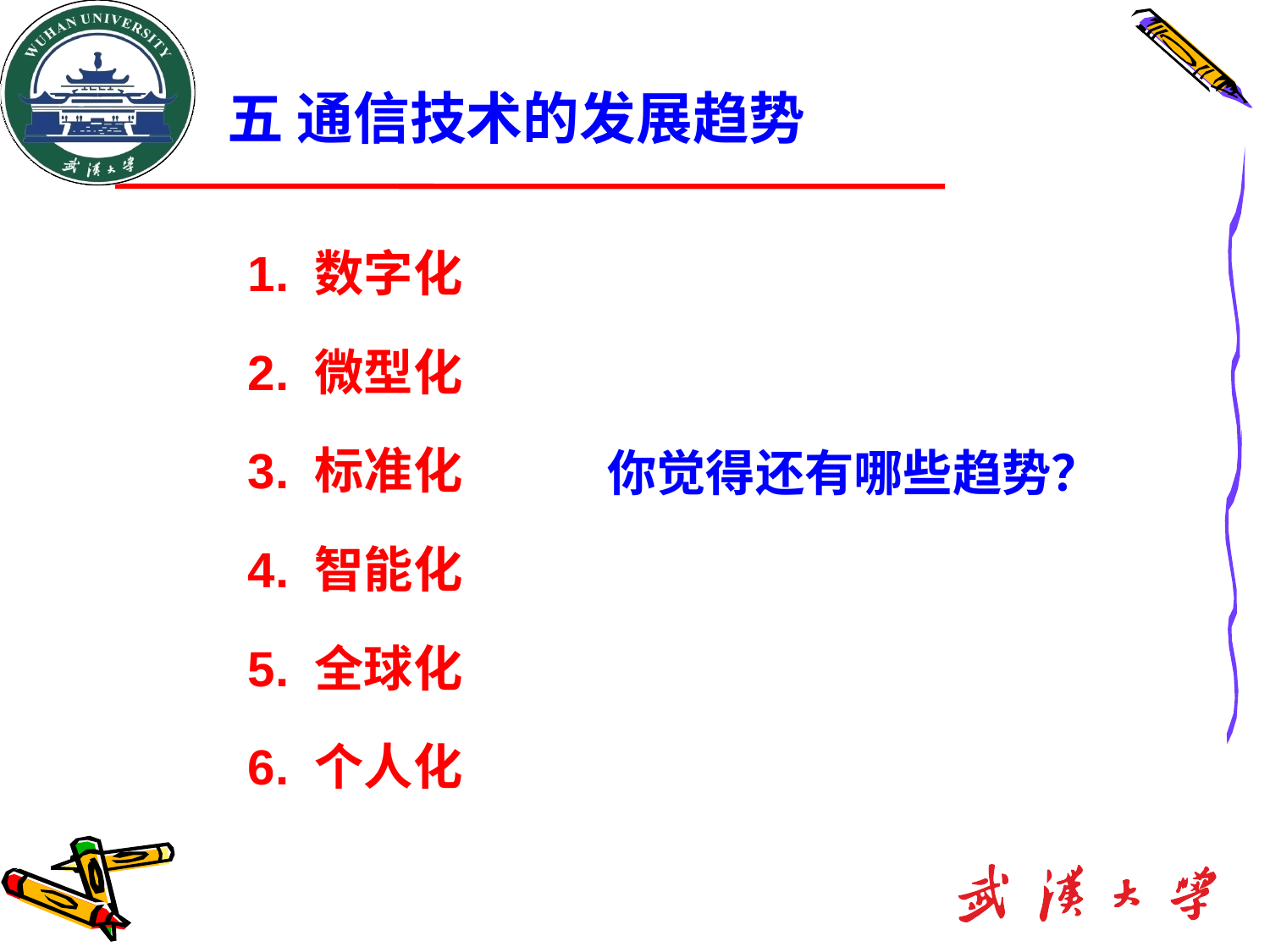

# 五 通信技术的发展趋势
1. 数字化
2. 微型化
3. 标准化
4. 智能化
5. 全球化
6. 个人化
你觉得还有哪些趋势？